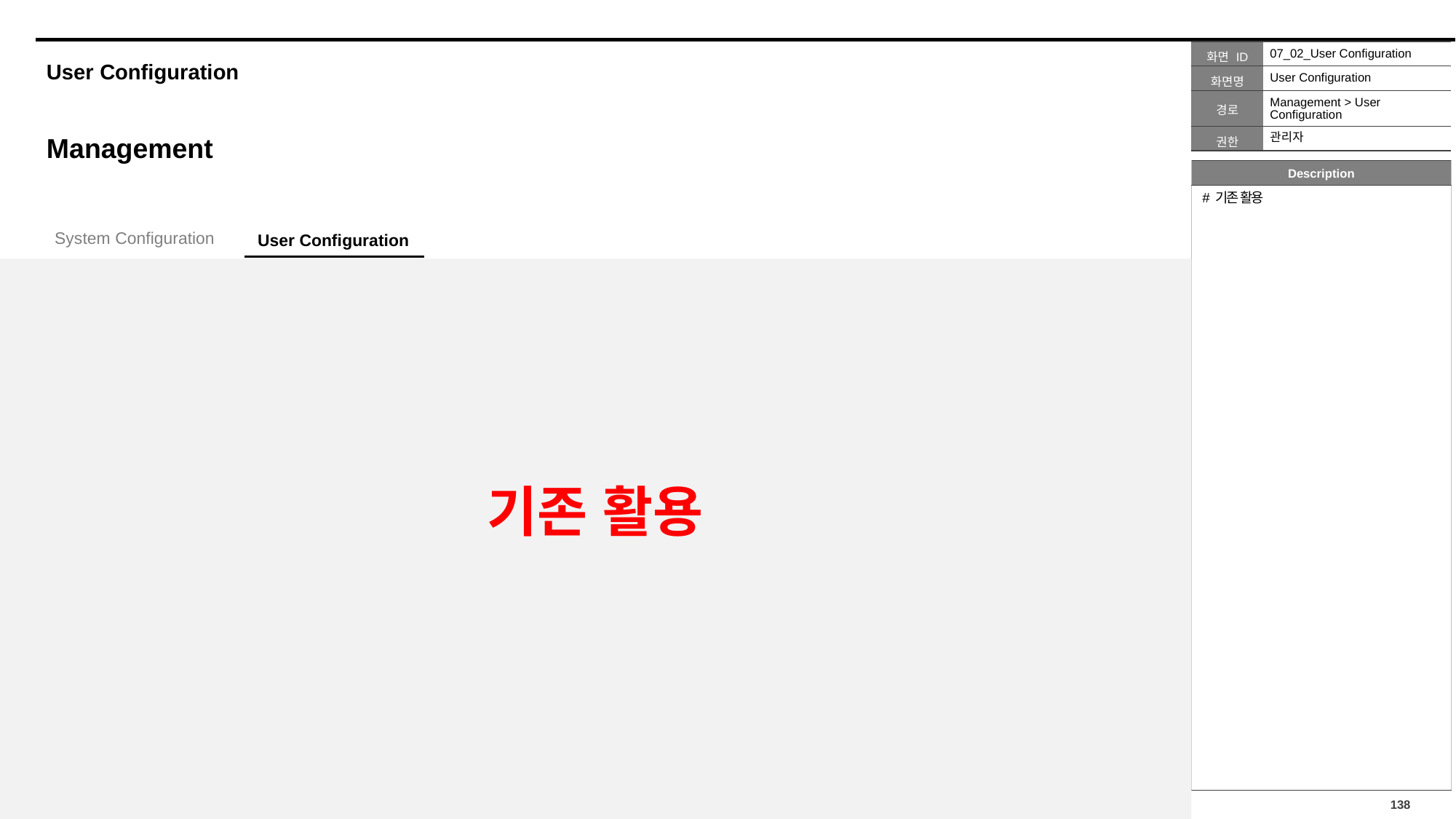

07_02_User Configuration
# User Configuration
User Configuration
Management > User Configuration
관리자
Management
# 기존 활용
System Configuration
User Configuration

기존 활용